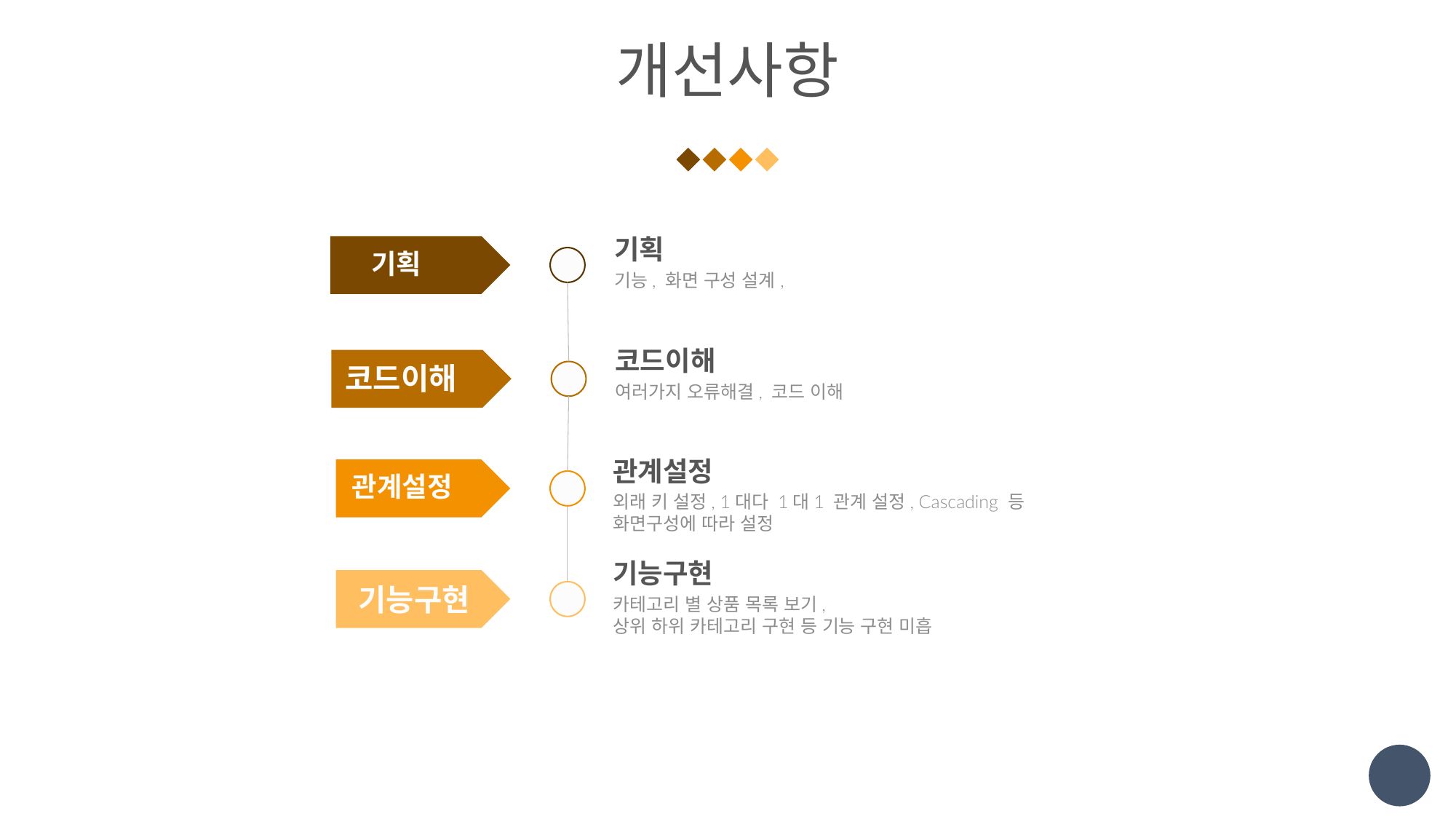

# 개선사항
기획
기능, 화면 구성 설계,

기획

코드이해
여러가지 오류해결, 코드 이해

코드이해

관계설정
외래 키 설정, 1대다 1대1 관계 설정, Cascading 등 화면구성에 따라 설정

관계설정

기능구현
카테고리 별 상품 목록 보기,
상위 하위 카테고리 구현 등 기능 구현 미흡

기능구현